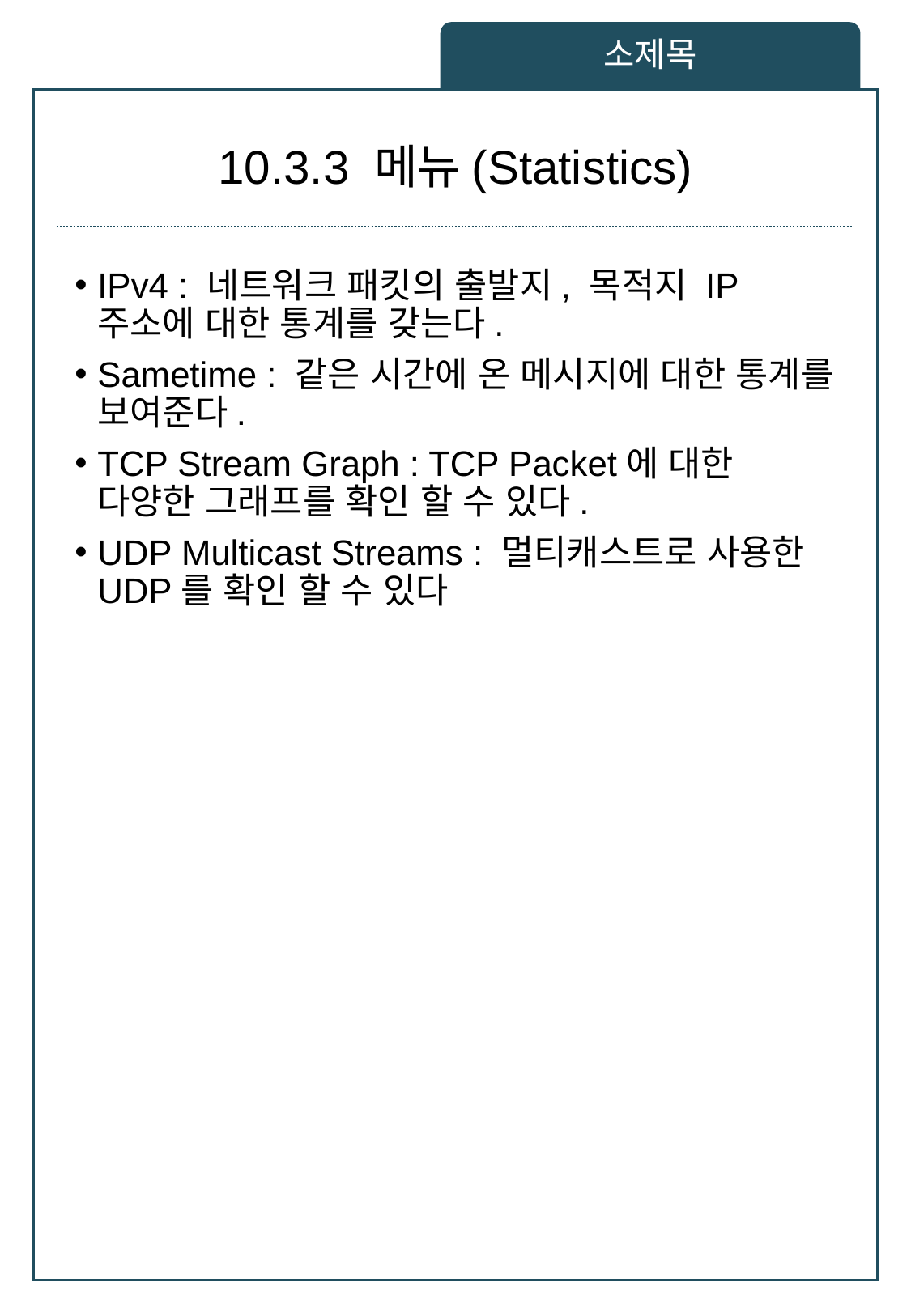

소제목

# 10.3.3 메뉴(Statistics)
IPv4 : 네트워크 패킷의 출발지, 목적지 IP 주소에 대한 통계를 갖는다.
Sametime : 같은 시간에 온 메시지에 대한 통계를 보여준다.
TCP Stream Graph : TCP Packet에 대한 다양한 그래프를 확인 할 수 있다.
UDP Multicast Streams : 멀티캐스트로 사용한 UDP를 확인 할 수 있다